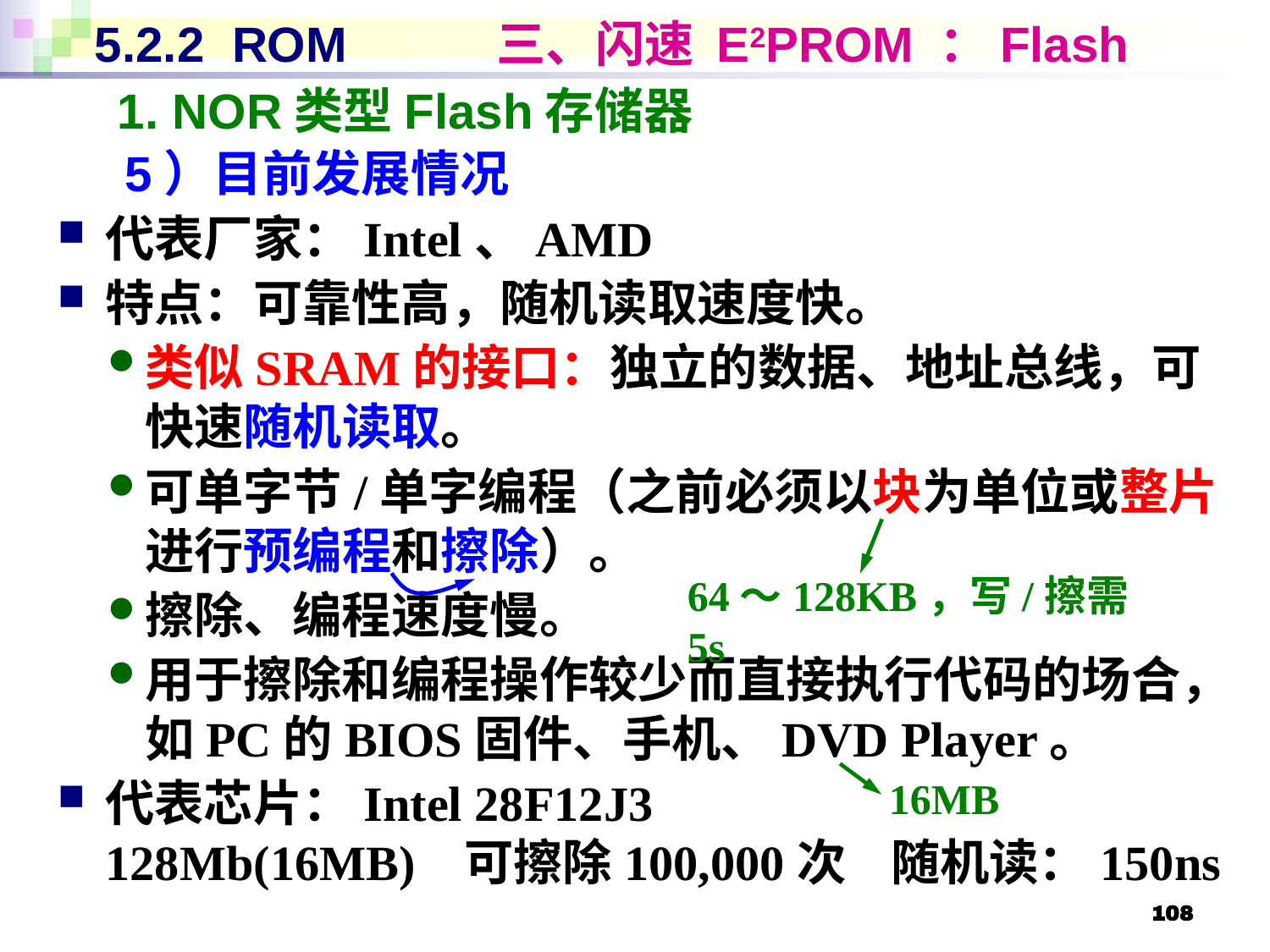

# 5.2.2  ROM          三、闪速 E2PROM ：Flash
1. NOR类型Flash存储器
5）目前发展情况
代表厂家：Intel、AMD
特点：可靠性高，随机读取速度快。
类似SRAM的接口：独立的数据、地址总线，可快速随机读取。
可单字节/单字编程（之前必须以块为单位或整片进行预编程和擦除）。
擦除、编程速度慢。
用于擦除和编程操作较少而直接执行代码的场合，如PC的BIOS固件、手机、DVD Player。
代表芯片：Intel 28F12J3
128Mb(16MB)   可擦除100,000次    随机读：150ns

64～128KB，写/擦需5s

16MB
108